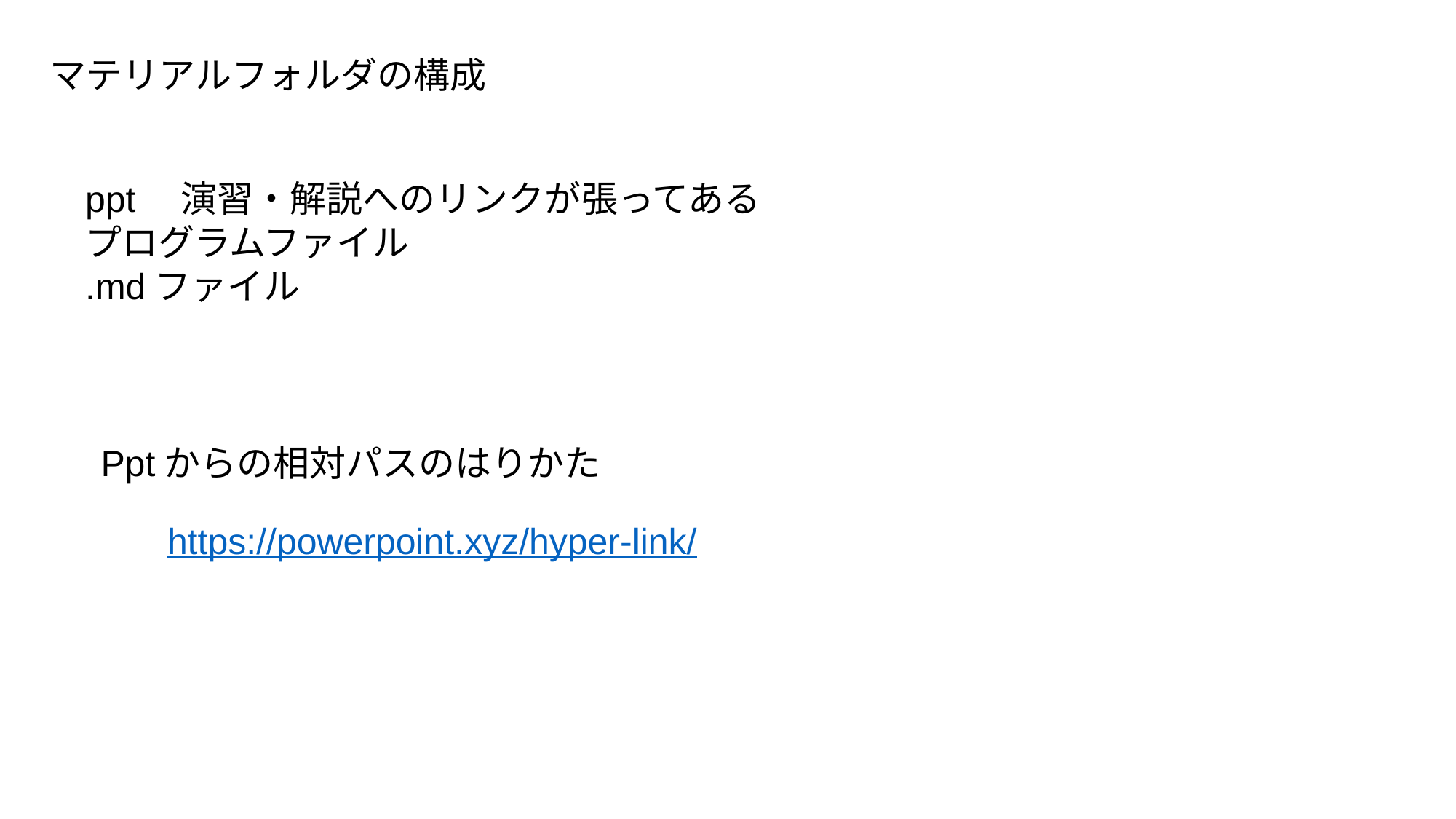

マテリアルフォルダの構成
ppt　演習・解説へのリンクが張ってある
プログラムファイル
.mdファイル
Pptからの相対パスのはりかた
https://powerpoint.xyz/hyper-link/